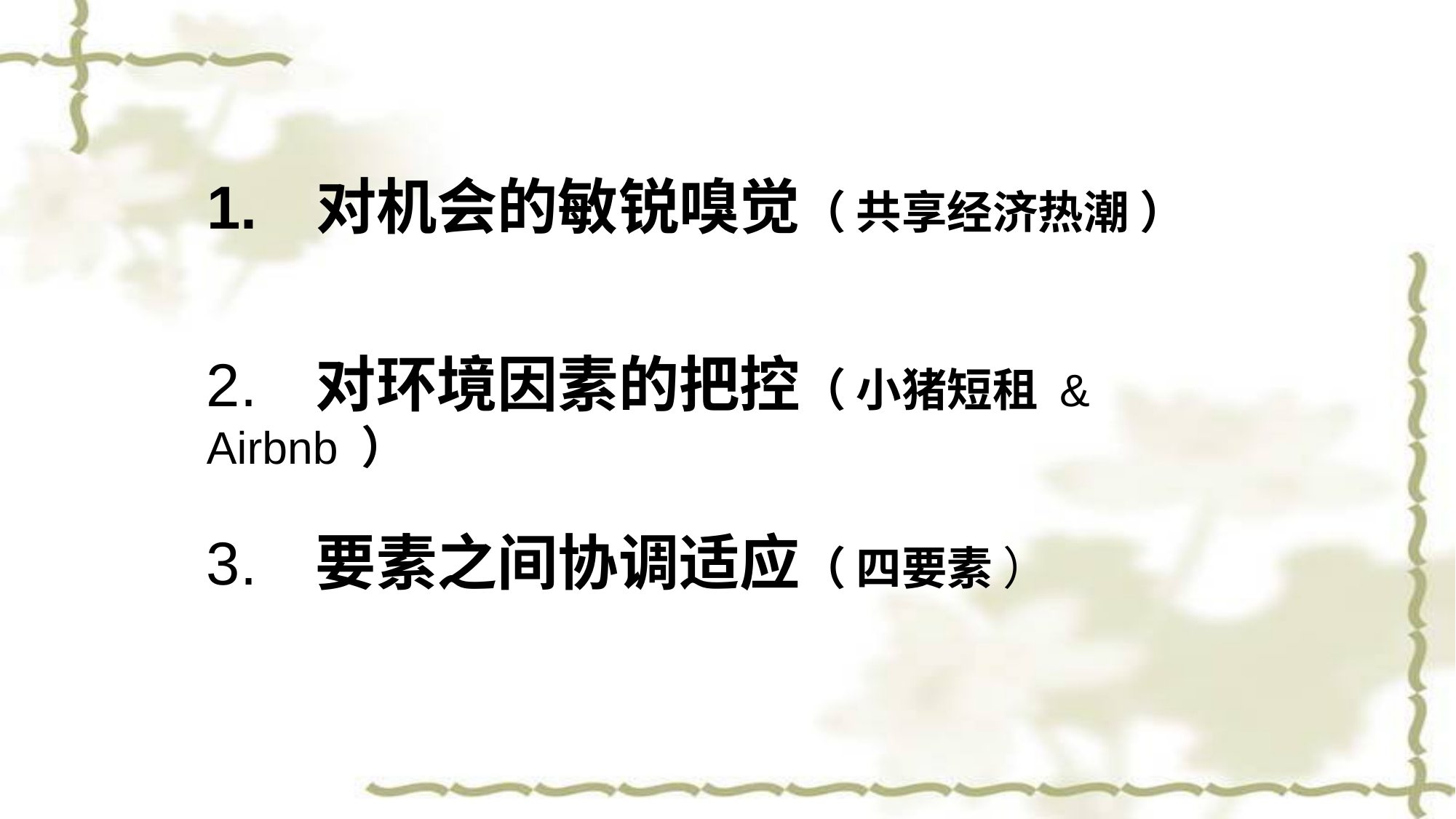

1.	对机会的敏锐嗅觉（ 共享经济热潮 ）

2.	对环境因素的把控（ 小猪短租 & Airbnb ）
3.	要素之间协调适应（ 四要素 ）